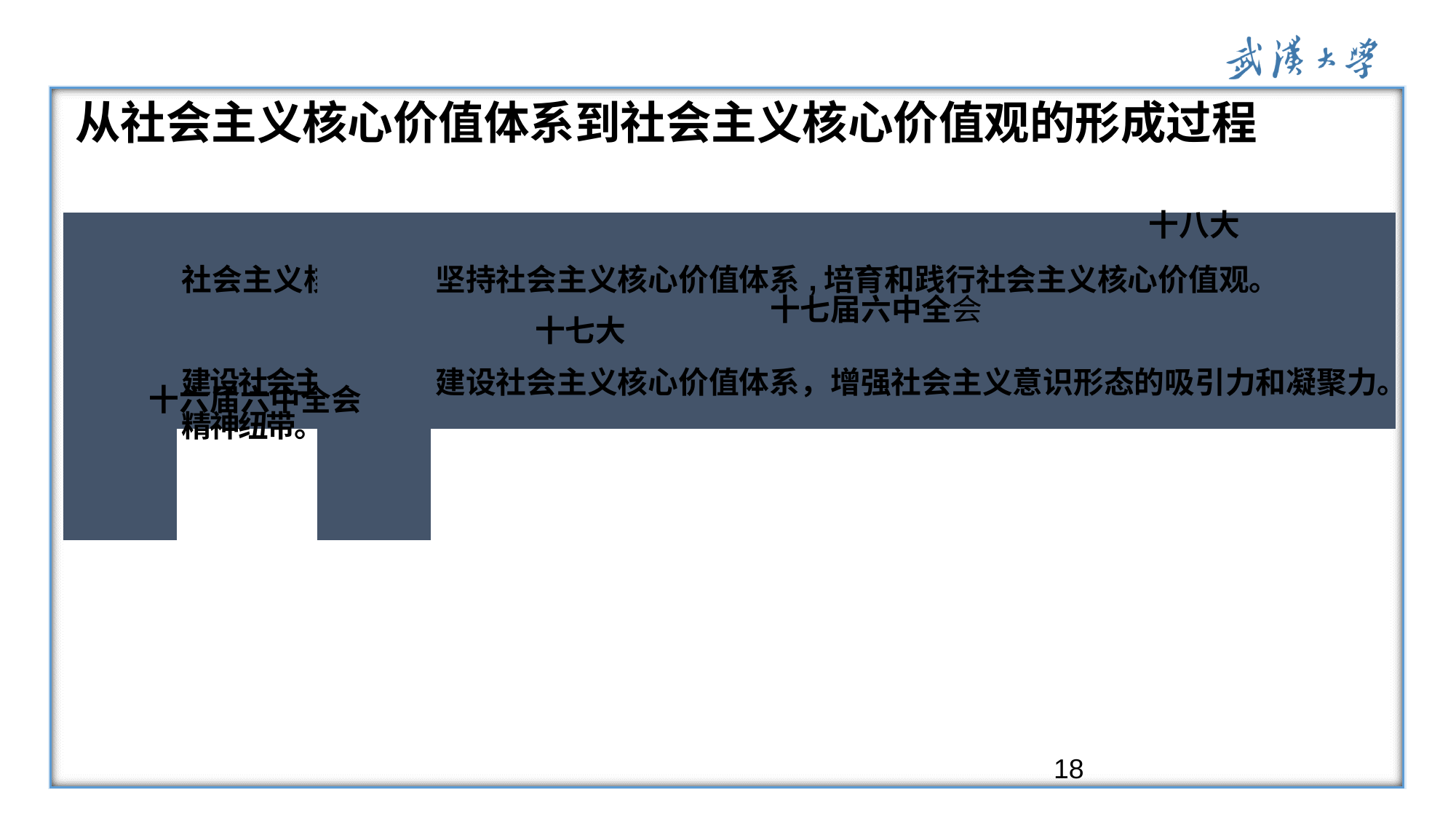

从社会主义核心价值体系到社会主义核心价值观的形成过程
十八大
建设社会主义核心价值体系，增强社会主义意识形态的吸引力和凝聚力。
社会主义核心价值体系是兴国之魂。
坚持社会主义核心价值体系,培育和践行社会主义核心价值观。
十七届六中全会
十七大
十六届六中全会
18